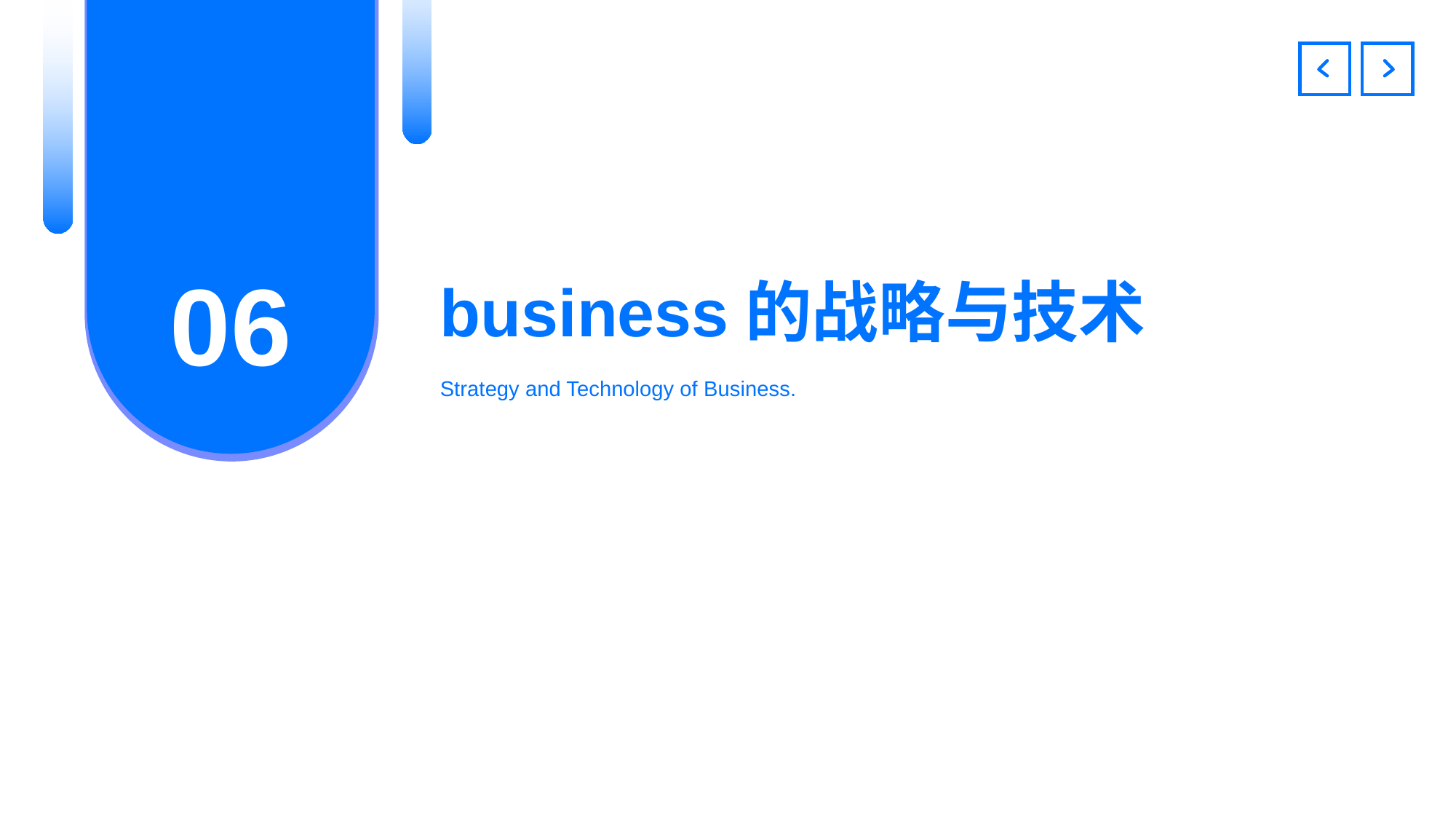

business的战略与技术
06
Strategy and Technology of Business.